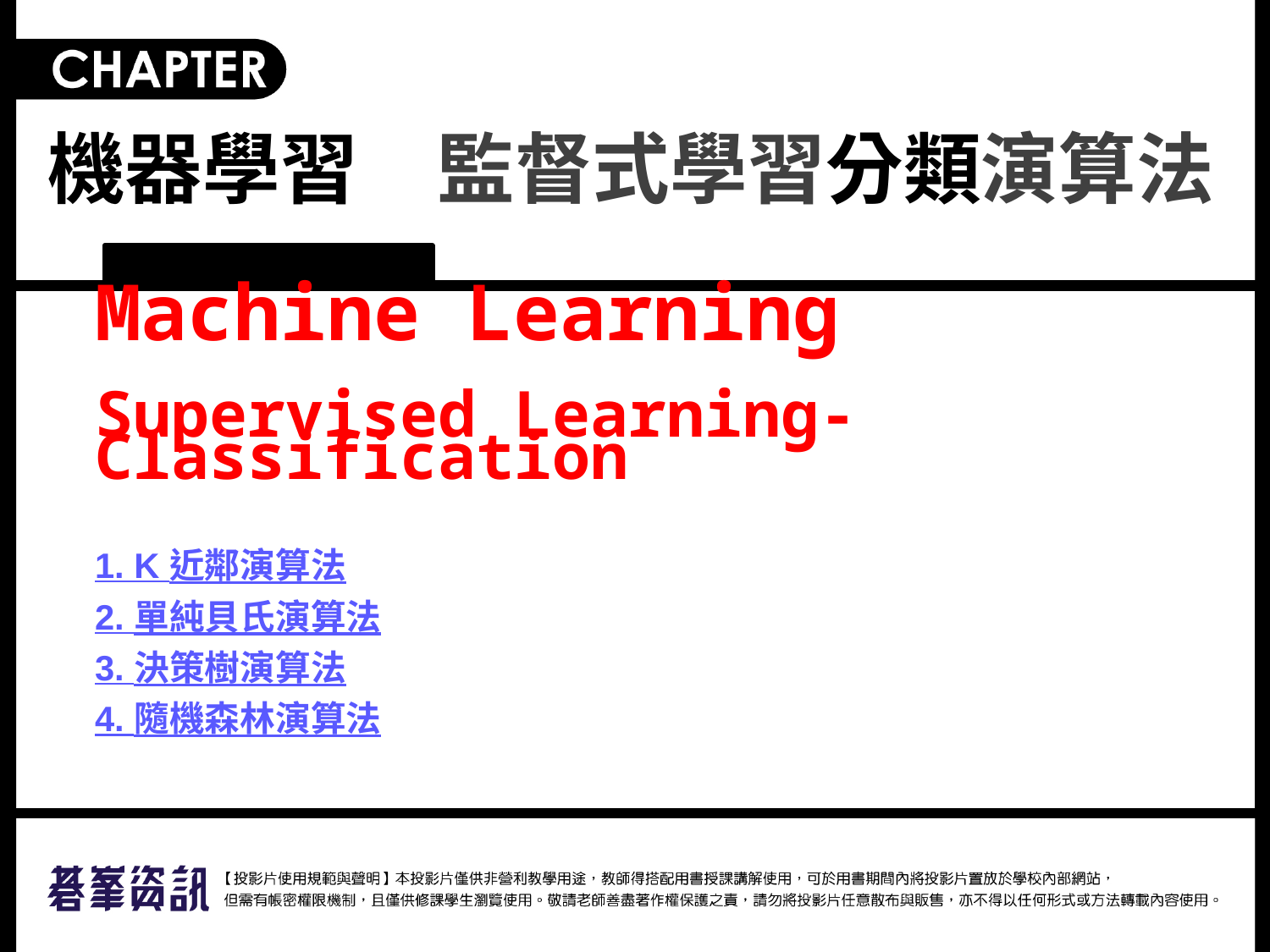

監督式學習分類演算法
機器學習

Machine Learning
Supervised Learning-Classification

1. K 近鄰演算法
2. 單純貝氏演算法
3. 決策樹演算法
4. 隨機森林演算法